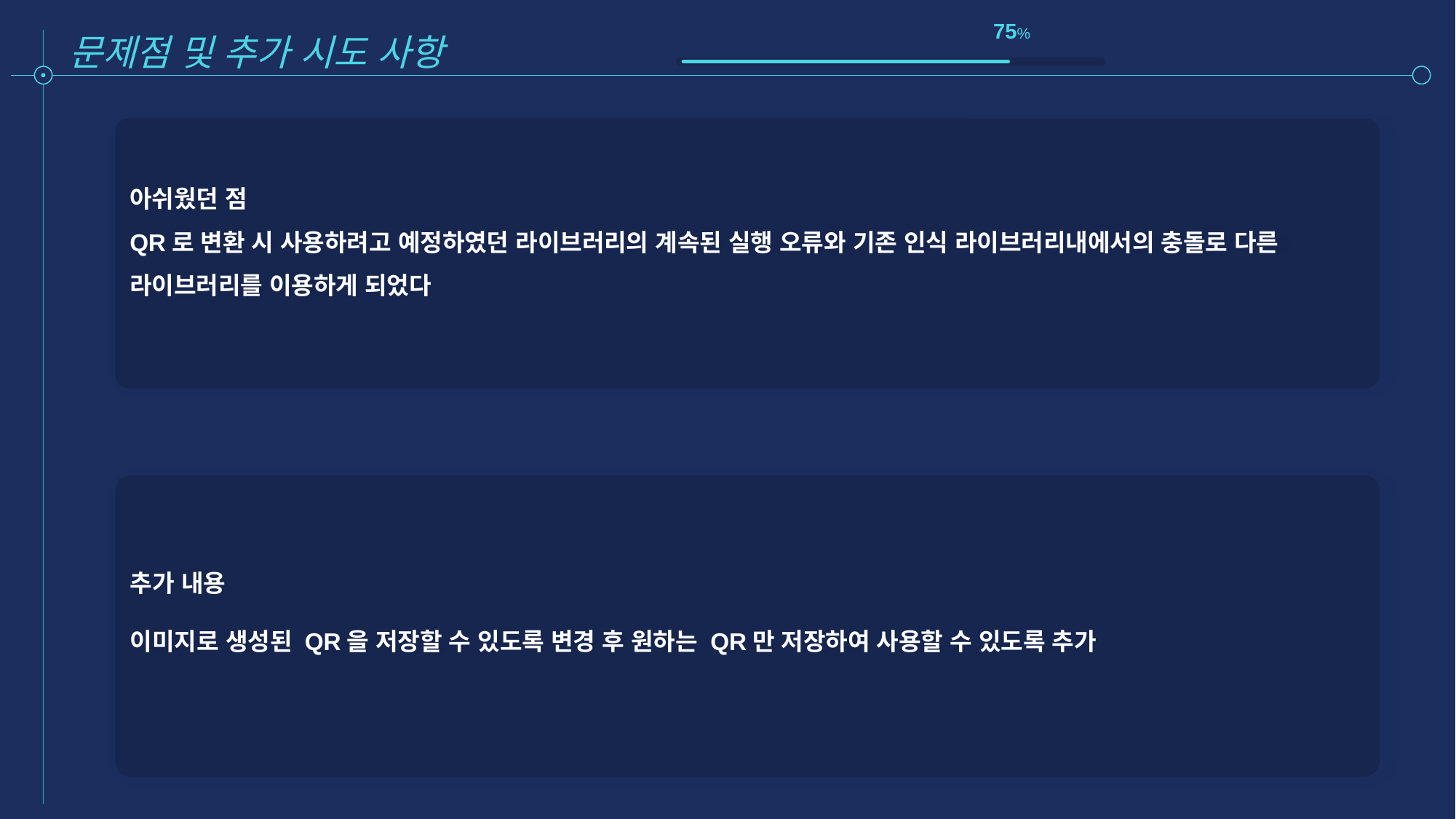

75%
문제점 및 추가 시도 사항

아쉬웠던 점
QR로 변환 시 사용하려고 예정하였던 라이브러리의 계속된 실행 오류와 기존 인식 라이브러리내에서의 충돌로 다른 라이브러리를 이용하게 되었다

추가 내용

이미지로 생성된 QR을 저장할 수 있도록 변경 후 원하는 QR만 저장하여 사용할 수 있도록 추가